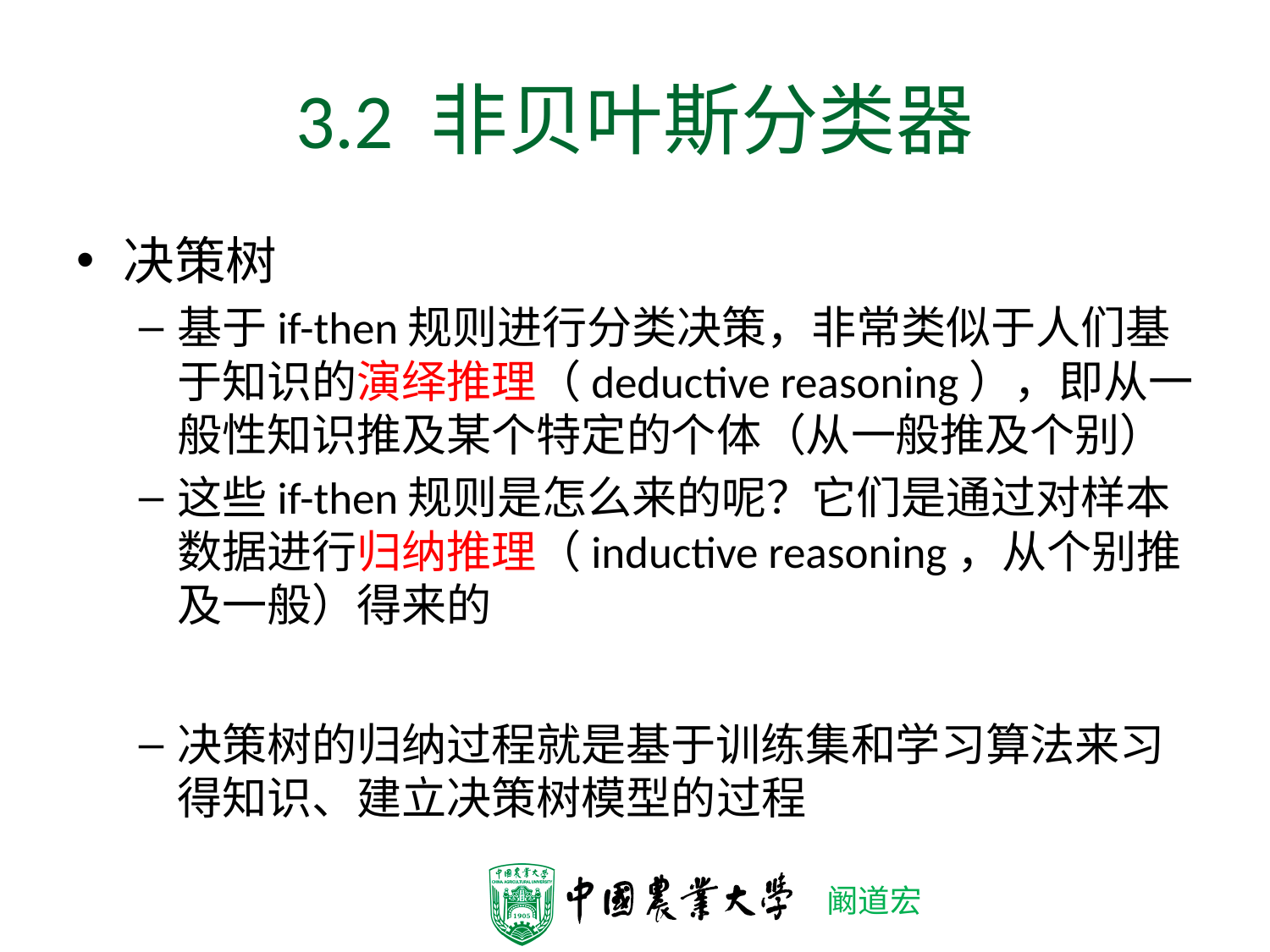

# 3.2 非贝叶斯分类器
决策树
基于if-then规则进行分类决策，非常类似于人们基于知识的演绎推理（deductive reasoning），即从一般性知识推及某个特定的个体（从一般推及个别）
这些if-then规则是怎么来的呢？它们是通过对样本数据进行归纳推理（inductive reasoning，从个别推及一般）得来的

决策树的归纳过程就是基于训练集和学习算法来习得知识、建立决策树模型的过程